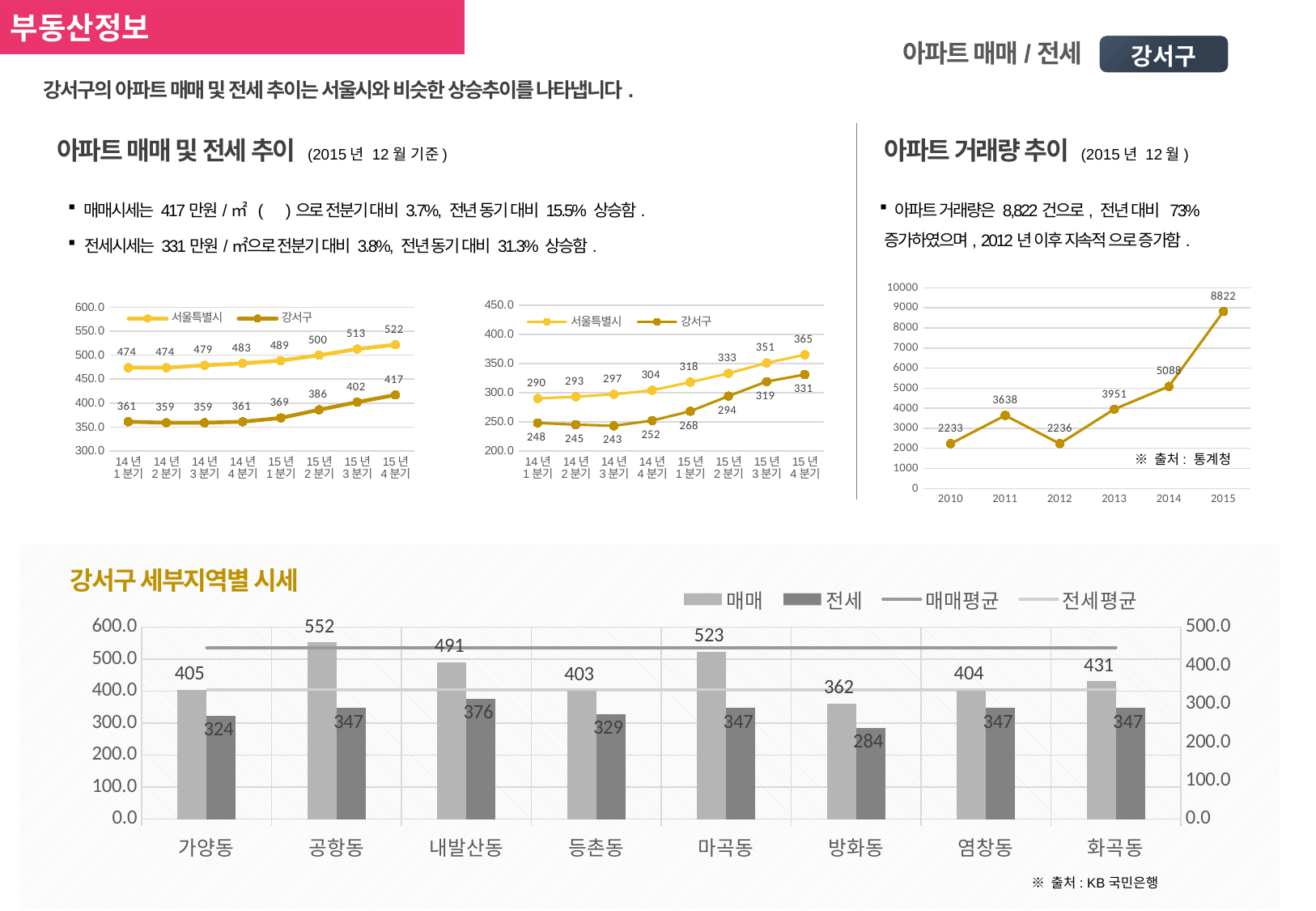

부동산정보
  03. 마곡지구 주거환경
강서구

아파트 매매/전세

강서구의 아파트 매매 및 전세 추이는 서울시와 비슷한 상승추이를 나타냅니다.
아파트 매매 및 전세 추이 (2015년 12월 기준)
아파트 거래량 추이 (2015년 12월)
 매매시세는 417만원/㎡  (        )으로 전분기 대비 3.7%, 전년 동기 대비 15.5% 상승함.
 전세시세는 331만원/㎡으로 전분기 대비 3.8%, 전년 동기 대비 31.3% 상승함.
 아파트 거래량은 8,822건으로, 전년 대비  73% 증가하였으며,  2012년 이후 지속적 으로 증가함.

### Chart

| Category |  |  |
|---|---|---|
| 14년 1분기 | 474.0 | 361.0 |
| 14년 2분기 | 474.0 | 359.0 |
| 14년 3분기 | 479.0 | 359.0 |
| 14년 4분기 | 483.0 | 361.0 |
| 15년 1분기 | 489.0 | 369.0 |
| 15년 2분기 | 500.0 | 386.0 |
| 15년 3분기 | 513.0 | 402.0 |
| 15년 4분기 | 522.0 | 417.0 |

### Chart

| Category |  |  |
|---|---|---|
| 14년 1분기 | 290.0 | 248.0 |
| 14년 2분기 | 293.0 | 245.0 |
| 14년 3분기 | 297.0 | 243.0 |
| 14년 4분기 | 304.0 | 252.0 |
| 15년 1분기 | 318.0 | 268.0 |
| 15년 2분기 | 333.0 | 294.0 |
| 15년 3분기 | 351.0 | 319.0 |
| 15년 4분기 | 365.0 | 331.0 |

### Chart

| Category |  |
|---|---|
| 2010 | 2233.0 |
| 2011 | 3638.0 |
| 2012 | 2236.0 |
| 2013 | 3951.0 |
| 2014 | 5088.0 |
| 2015 | 8822.0 |
※ 출처: 통계청
강서구 세부지역별 시세

### Chart

| Category |  |  |  |  |
|---|---|---|---|---|
| 가양동 | 405.0 | 324.0 | 446.375 | 337.625 |
| 공항동 | 552.0 | 347.0 | 446.375 | 337.625 |
| 내발산동 | 491.0 | 376.0 | 446.375 | 337.625 |
| 등촌동 | 403.0 | 329.0 | 446.375 | 337.625 |
| 마곡동 | 523.0 | 347.0 | 446.375 | 337.625 |
| 방화동 | 362.0 | 284.0 | 446.375 | 337.625 |
| 염창동 | 404.0 | 347.0 | 446.375 | 337.625 |
| 화곡동 | 431.0 | 347.0 | 446.375 | 337.625 |
※ 출처: KB국민은행